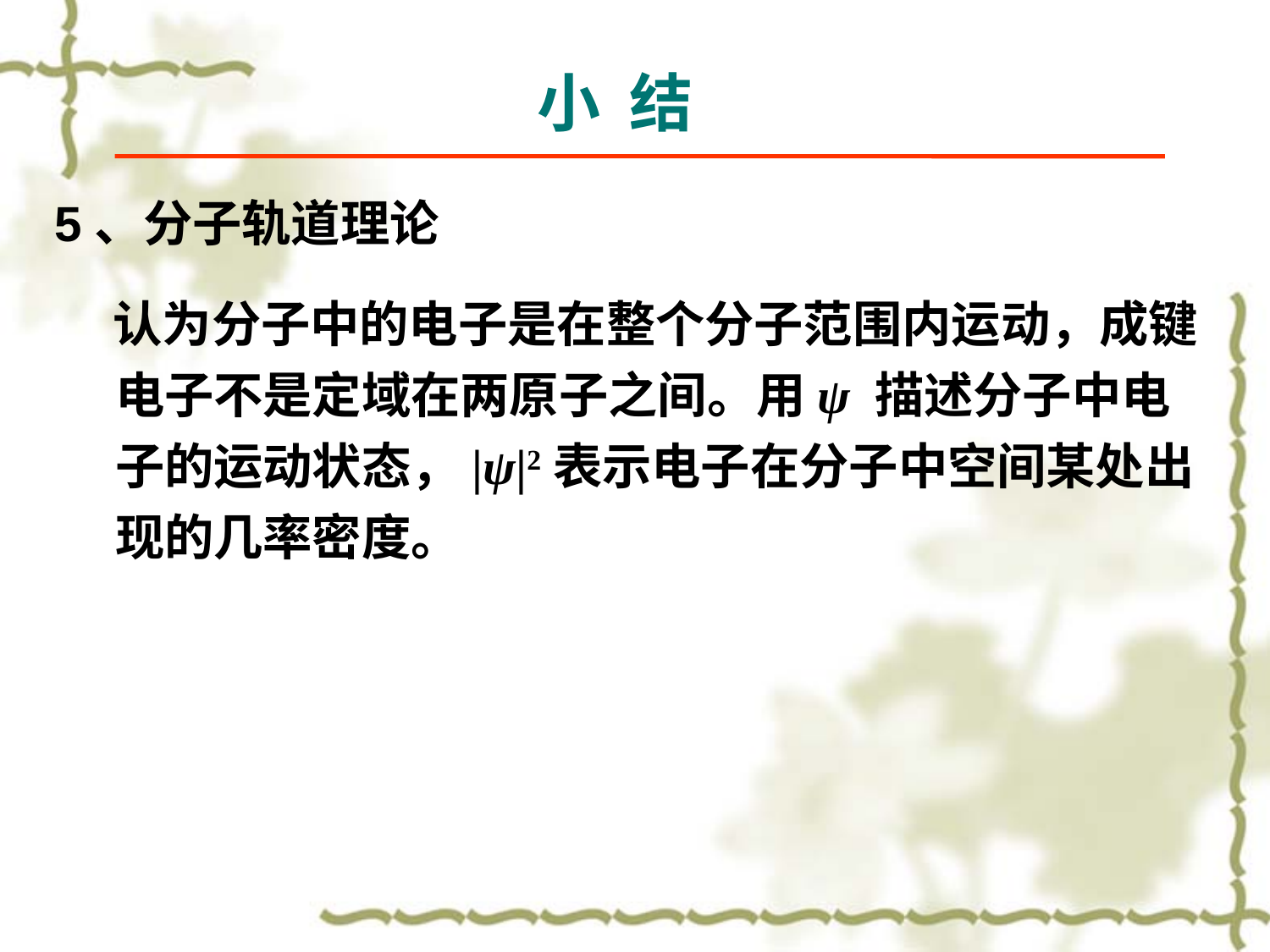

小  结

# 5、分子轨道理论
   认为分子中的电子是在整个分子范围内运动，成键电子不是定域在两原子之间。用ψ 描述分子中电子的运动状态，|ψ|2表示电子在分子中空间某处出现的几率密度。